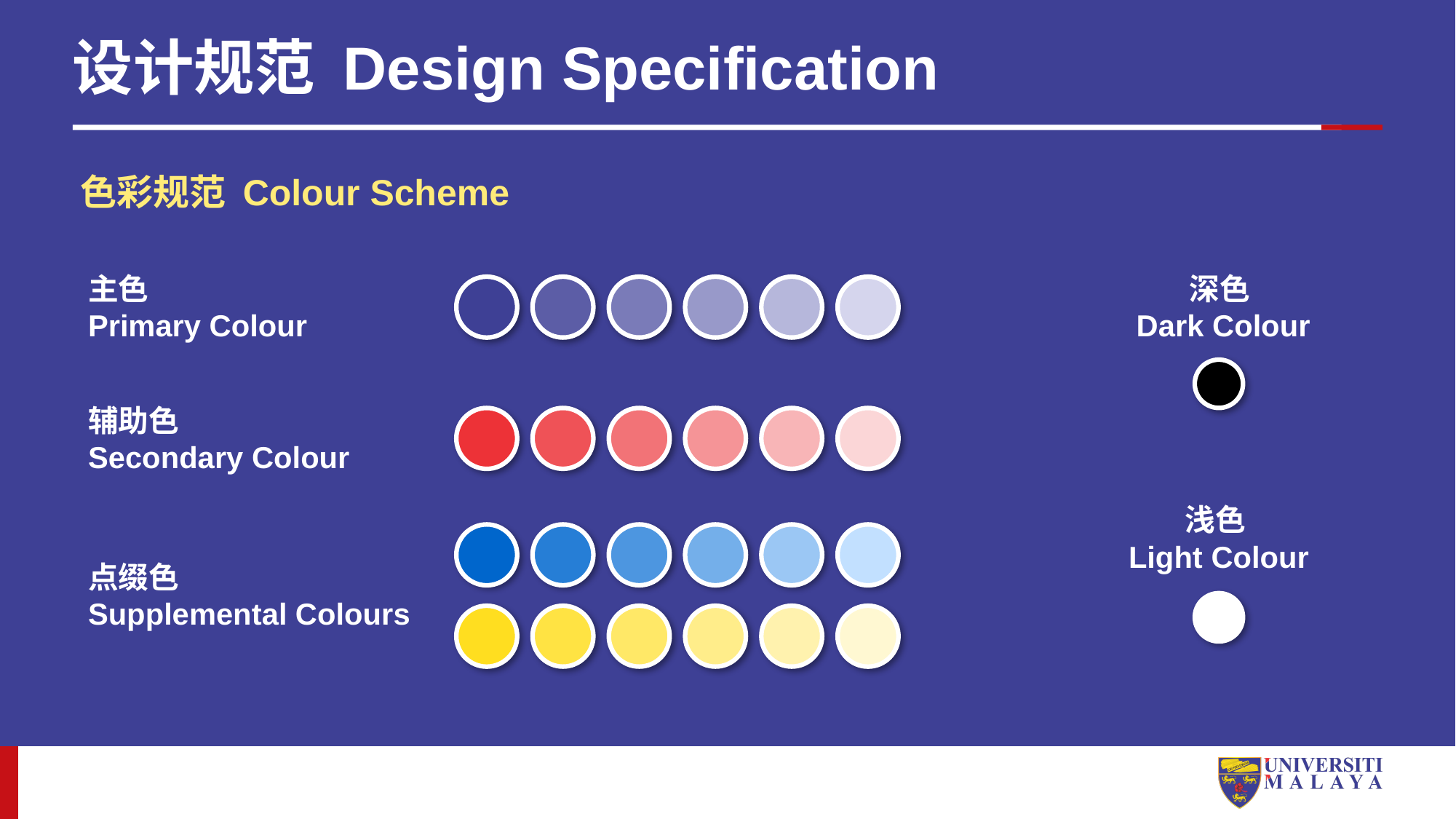

# 设计规范 Design Specification
色彩规范 Colour Scheme
深色
Dark Colour
主色
Primary Colour

辅助色
Secondary Colour

浅色
Light Colour

点缀色
Supplemental Colours